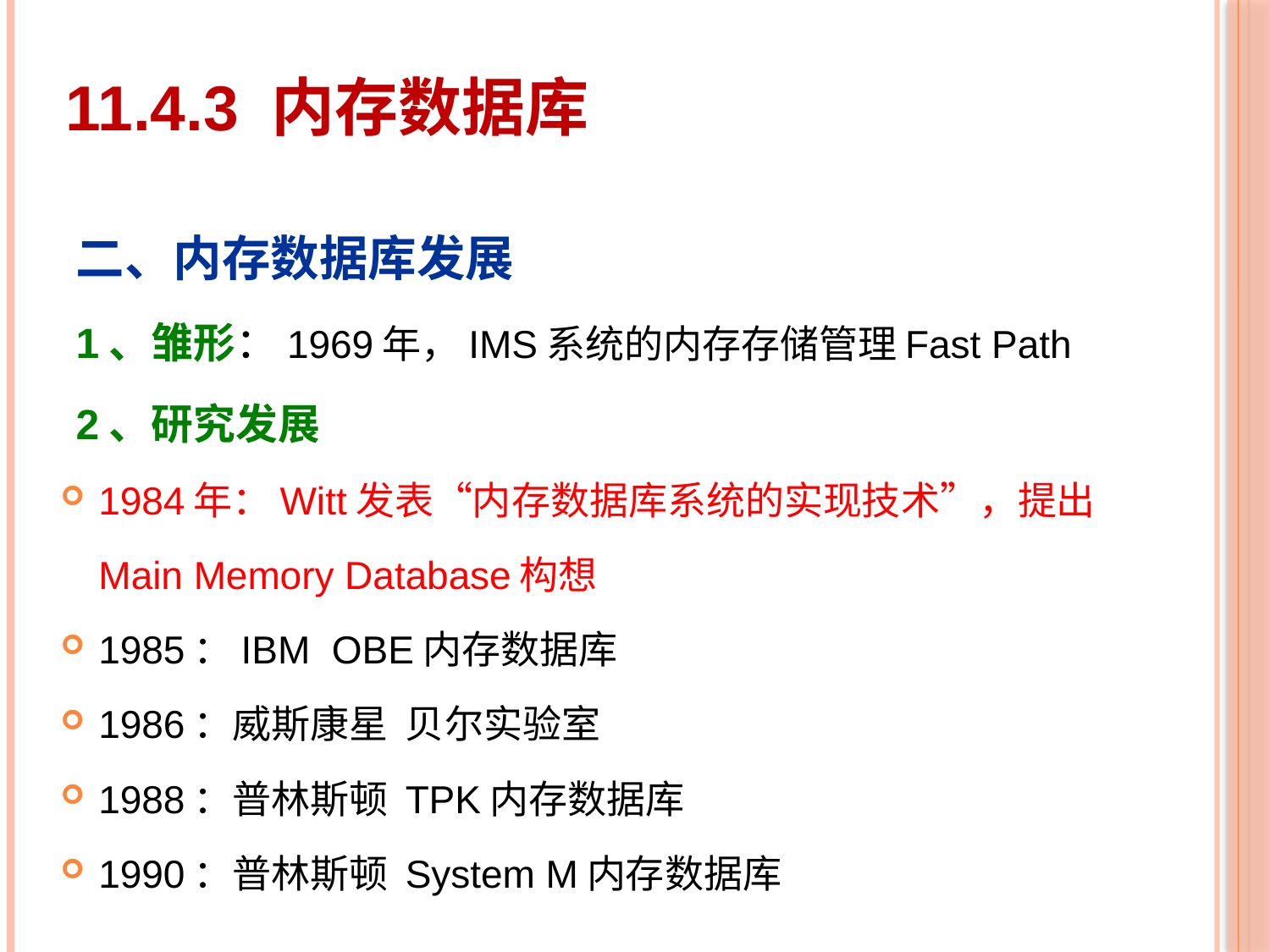

11.4.3 内存数据库
二、内存数据库发展
1、雏形：1969年，IMS系统的内存存储管理Fast Path
2、研究发展
1984年：Witt发表“内存数据库系统的实现技术”，提出Main Memory Database构想
1985：IBM  OBE内存数据库
1986：威斯康星  贝尔实验室
1988：普林斯顿 TPK内存数据库
1990：普林斯顿 System M内存数据库